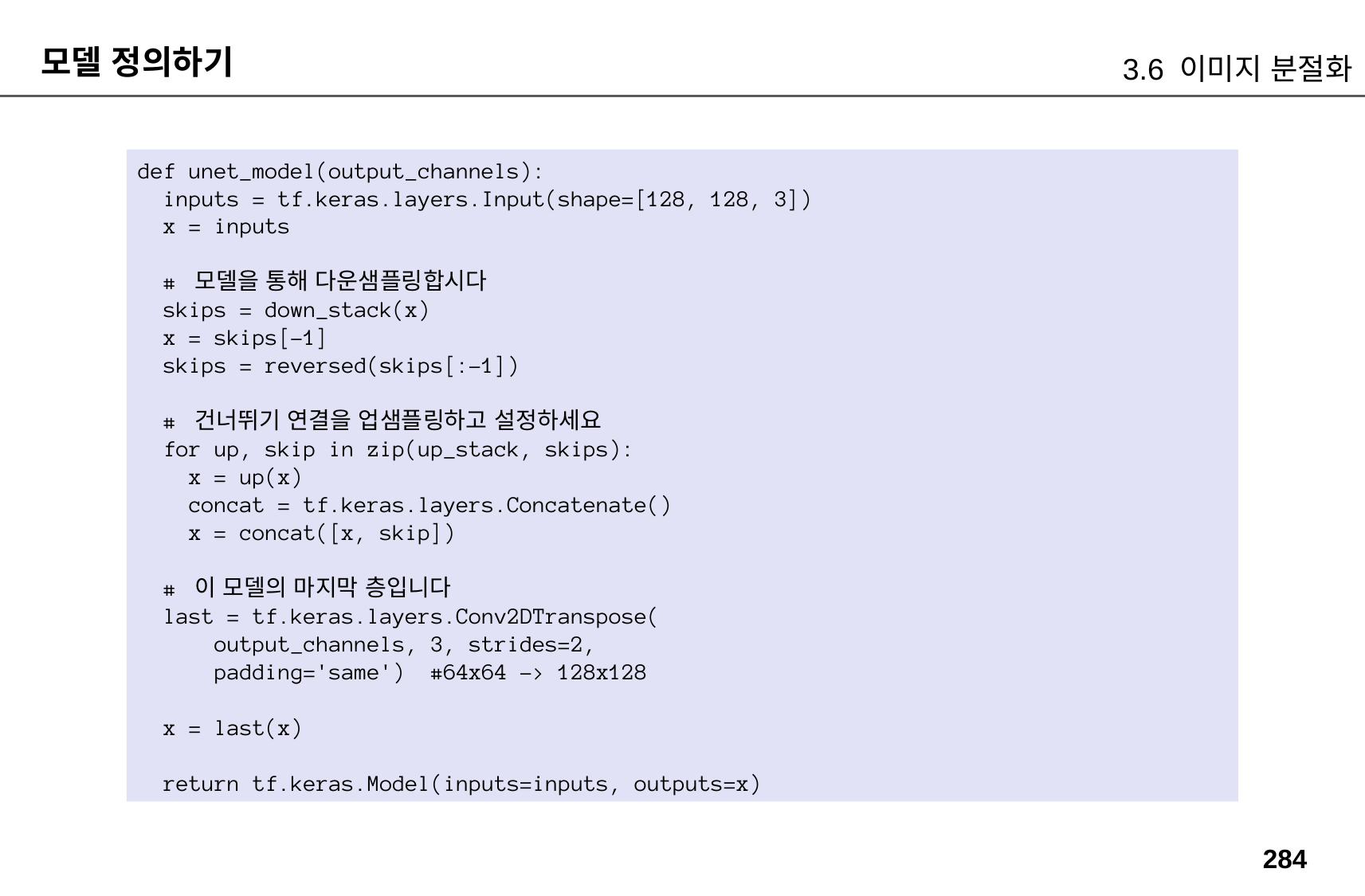

모델 정의하기
3.6 이미지 분절화
def unet_model(output_channels):
  inputs = tf.keras.layers.Input(shape=[128, 128, 3])
  x = inputs

  # 모델을 통해 다운샘플링합시다
  skips = down_stack(x)
  x = skips[-1]
  skips = reversed(skips[:-1])

  # 건너뛰기 연결을 업샘플링하고 설정하세요
  for up, skip in zip(up_stack, skips):
    x = up(x)
    concat = tf.keras.layers.Concatenate()
    x = concat([x, skip])

  # 이 모델의 마지막 층입니다
  last = tf.keras.layers.Conv2DTranspose(
      output_channels, 3, strides=2,
      padding='same')  #64x64 -> 128x128

  x = last(x)

  return tf.keras.Model(inputs=inputs, outputs=x)